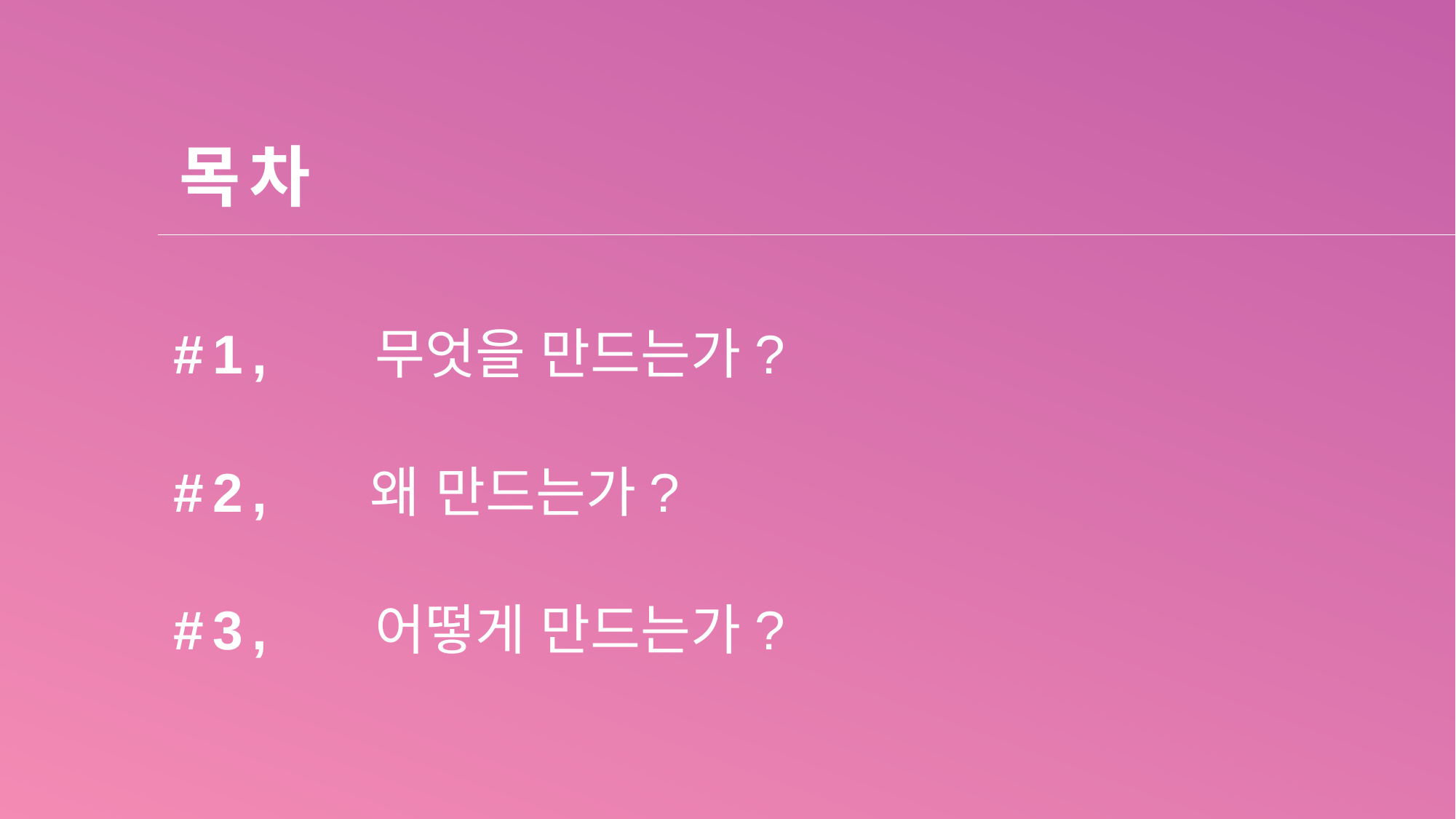

목차
무엇을 만드는가?
#1,
왜 만드는가?
#2,
어떻게 만드는가?
#3,